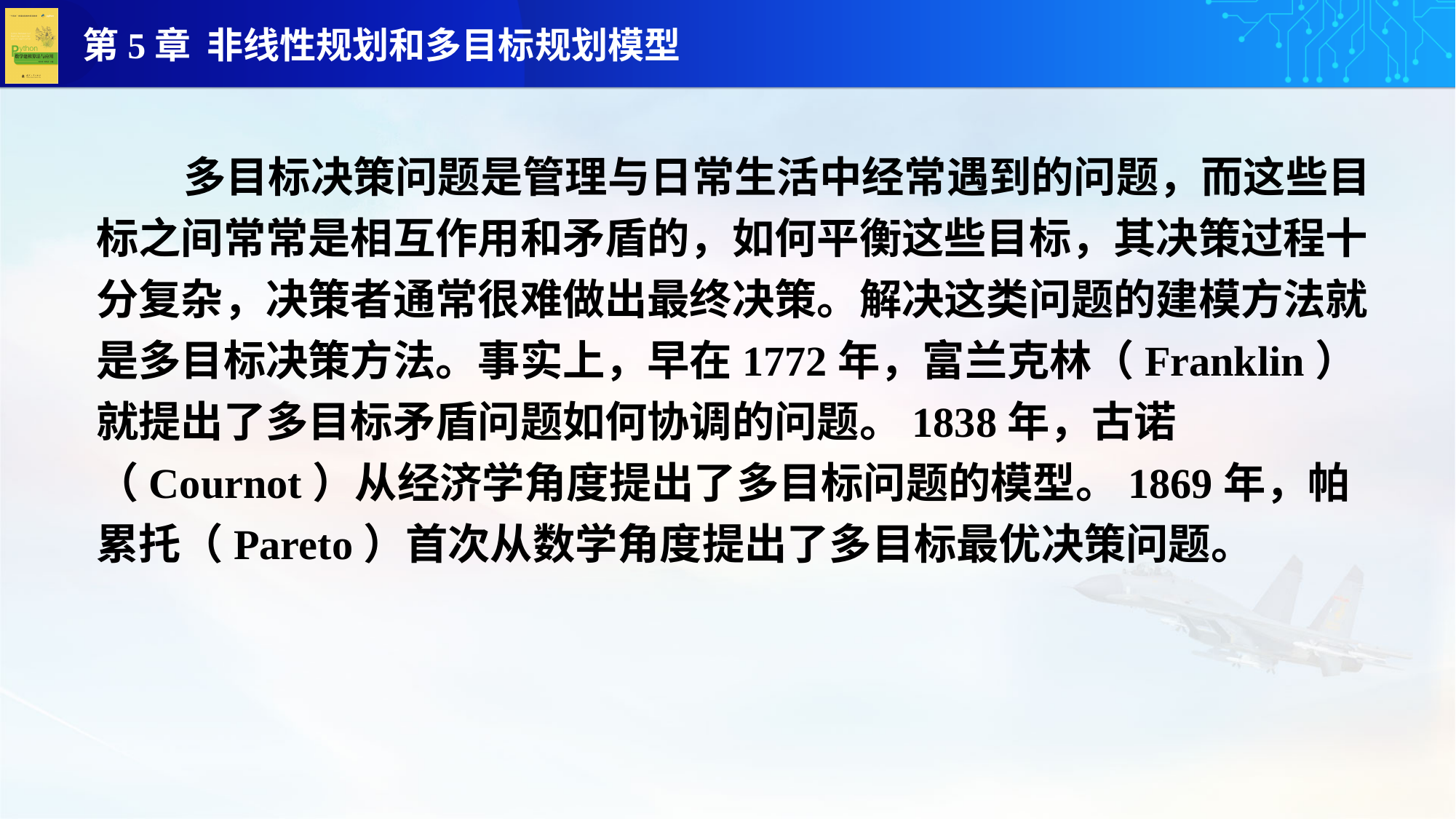

多目标决策问题是管理与日常生活中经常遇到的问题，而这些目标之间常常是相互作用和矛盾的，如何平衡这些目标，其决策过程十分复杂，决策者通常很难做出最终决策。解决这类问题的建模方法就是多目标决策方法。事实上，早在1772年，富兰克林（Franklin）就提出了多目标矛盾问题如何协调的问题。1838年，古诺（Cournot）从经济学角度提出了多目标问题的模型。1869年，帕累托（Pareto）首次从数学角度提出了多目标最优决策问题。